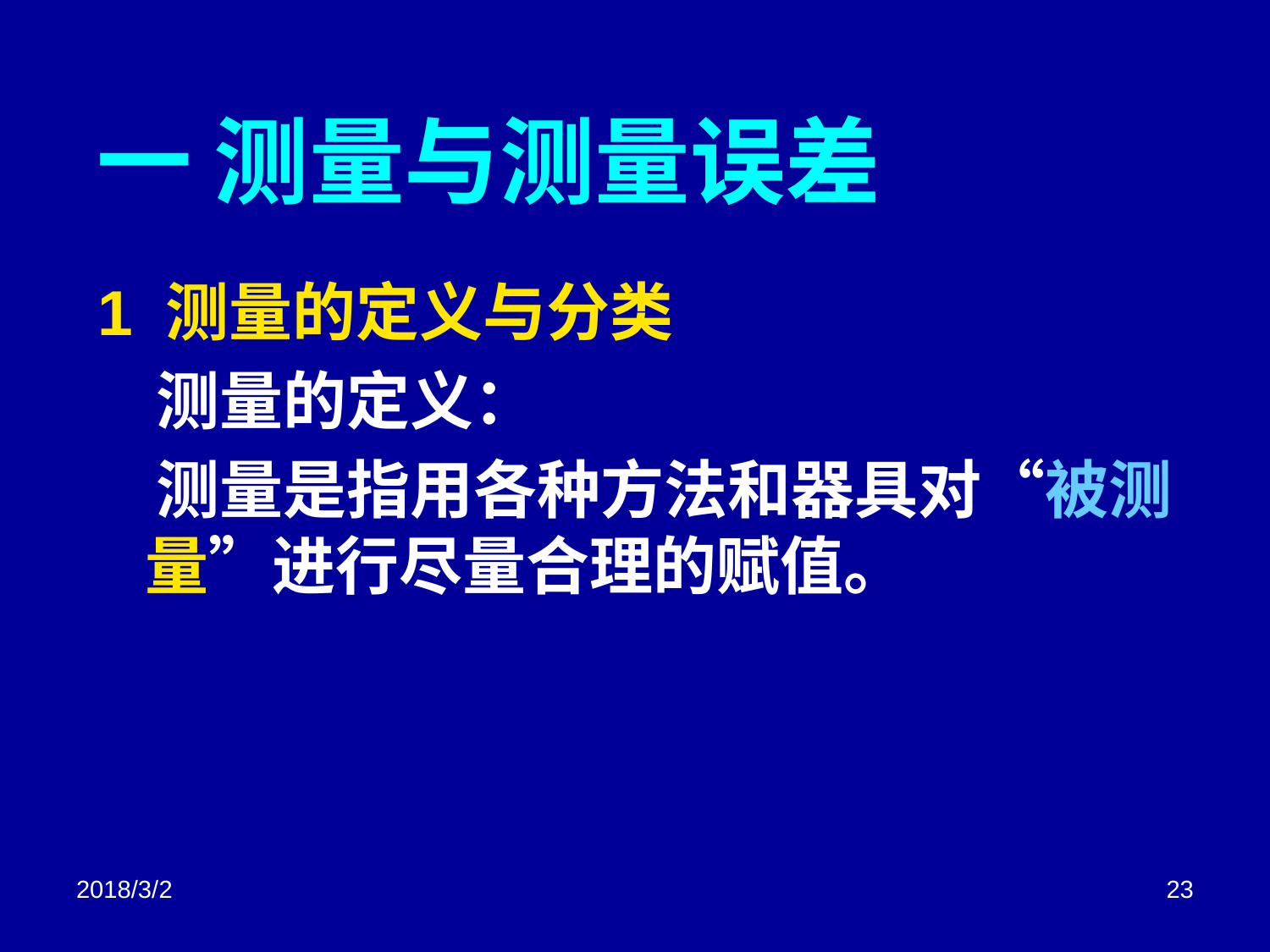

# 一 测量与测量误差
1 测量的定义与分类
   测量的定义：
   测量是指用各种方法和器具对“被测量”进行尽量合理的赋值。

2018/3/2
23